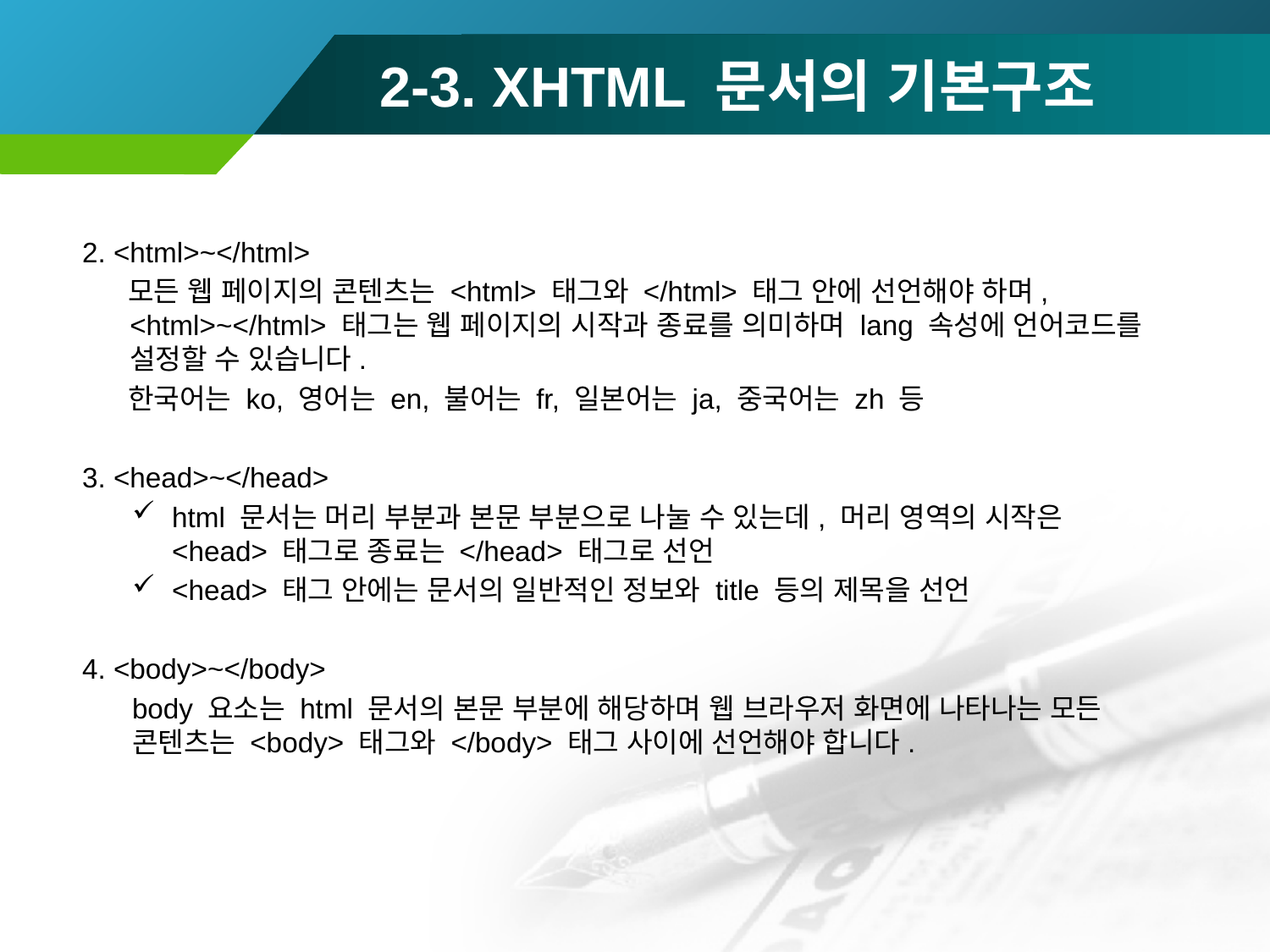

# 2-3. XHTML 문서의 기본구조
2. <html>~</html>
모든 웹 페이지의 콘텐츠는 <html> 태그와 </html> 태그 안에 선언해야 하며, <html>~</html> 태그는 웹 페이지의 시작과 종료를 의미하며 lang 속성에 언어코드를 설정할 수 있습니다.
한국어는 ko, 영어는 en, 불어는 fr, 일본어는 ja, 중국어는 zh 등

3. <head>~</head>
html 문서는 머리 부분과 본문 부분으로 나눌 수 있는데, 머리 영역의 시작은 <head> 태그로 종료는 </head> 태그로 선언
<head> 태그 안에는 문서의 일반적인 정보와 title 등의 제목을 선언

4. <body>~</body>
body 요소는 html 문서의 본문 부분에 해당하며 웹 브라우저 화면에 나타나는 모든 콘텐츠는 <body> 태그와 </body> 태그 사이에 선언해야 합니다.